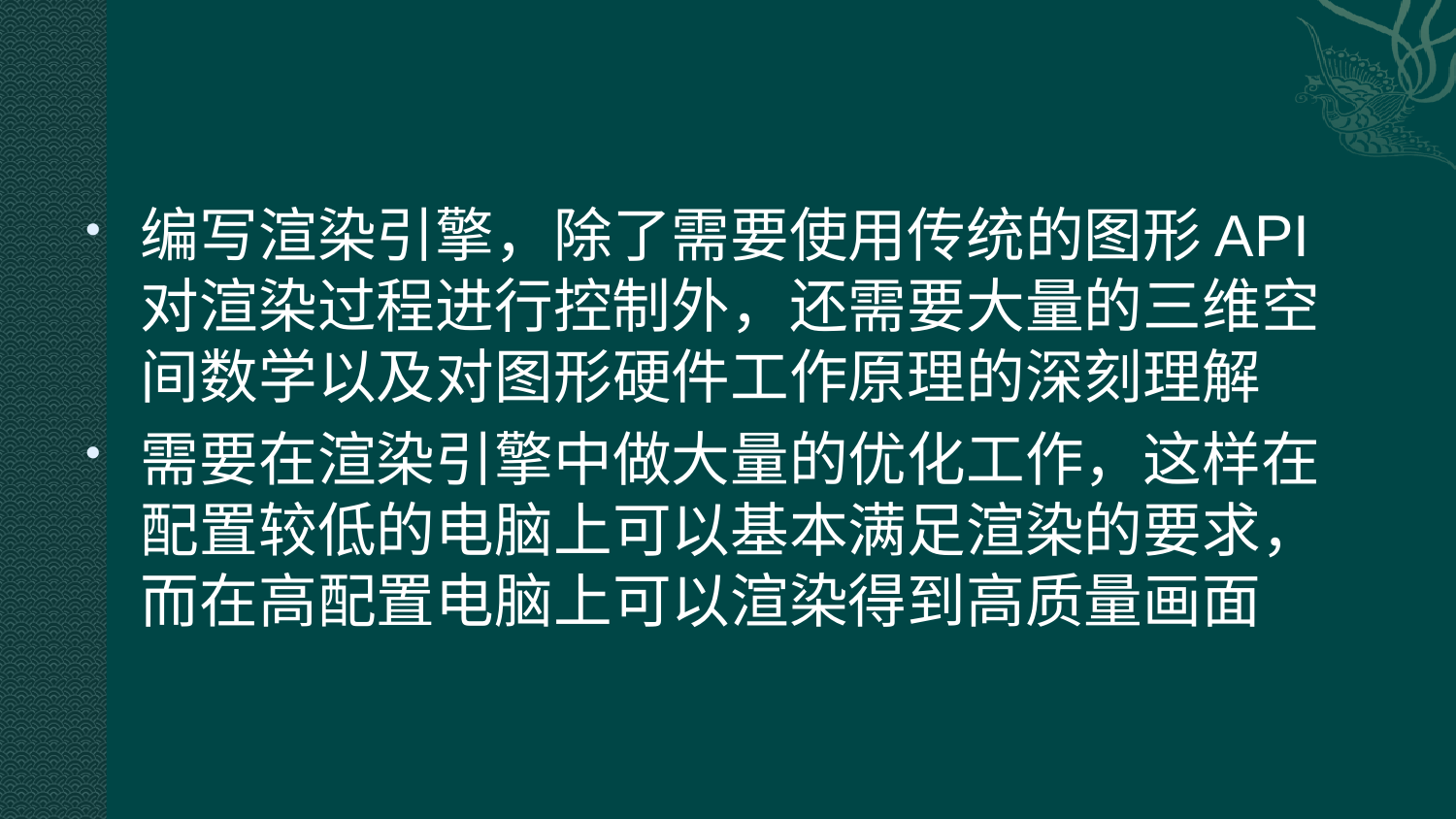

#
编写渲染引擎，除了需要使用传统的图形API对渲染过程进行控制外，还需要大量的三维空间数学以及对图形硬件工作原理的深刻理解
需要在渲染引擎中做大量的优化工作，这样在配置较低的电脑上可以基本满足渲染的要求，而在高配置电脑上可以渲染得到高质量画面